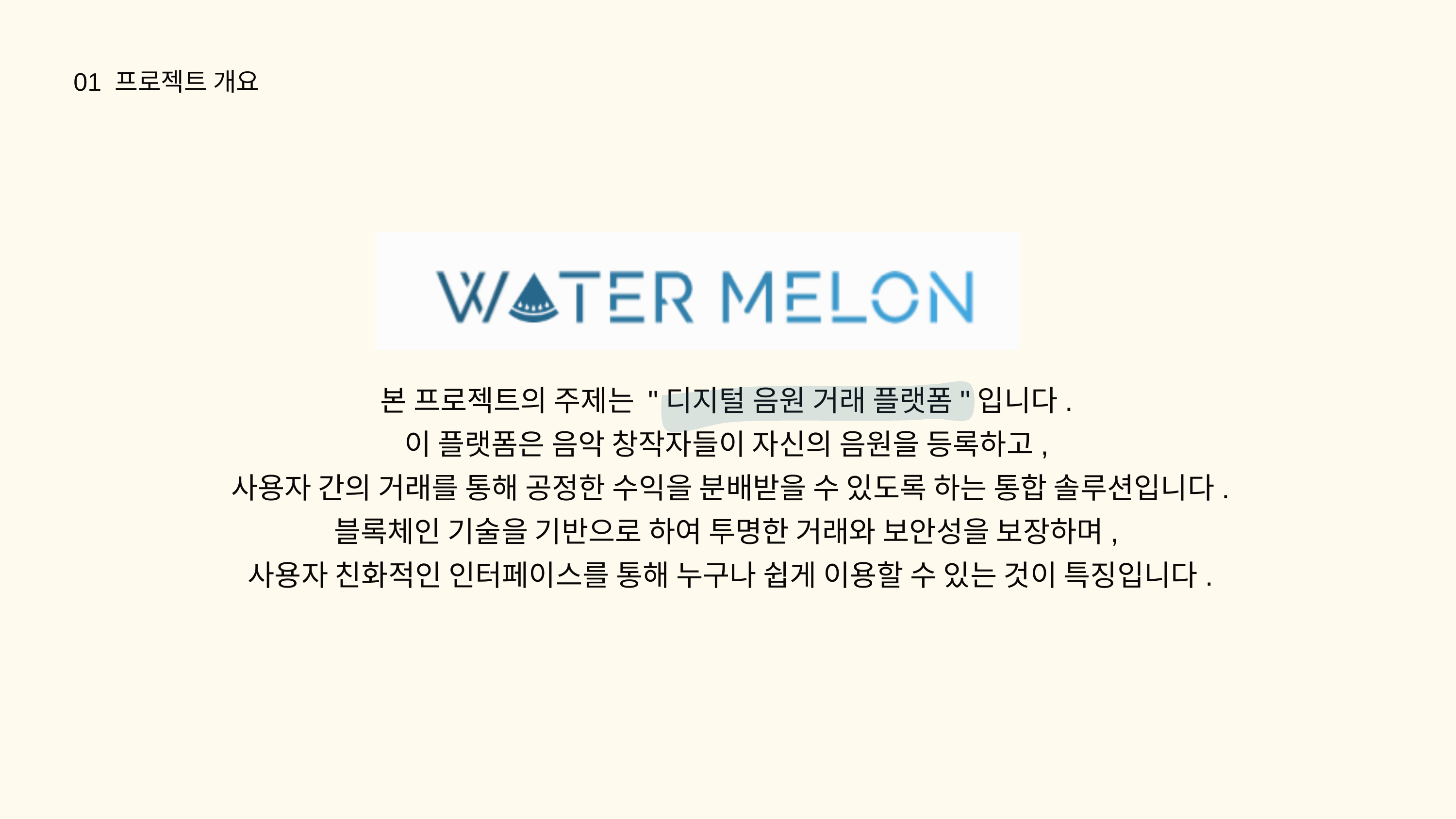

01 프로젝트 개요

본 프로젝트의 주제는 "디지털 음원 거래 플랫폼"입니다.
이 플랫폼은 음악 창작자들이 자신의 음원을 등록하고,
사용자 간의 거래를 통해 공정한 수익을 분배받을 수 있도록 하는 통합 솔루션입니다. 블록체인 기술을 기반으로 하여 투명한 거래와 보안성을 보장하며,
사용자 친화적인 인터페이스를 통해 누구나 쉽게 이용할 수 있는 것이 특징입니다.